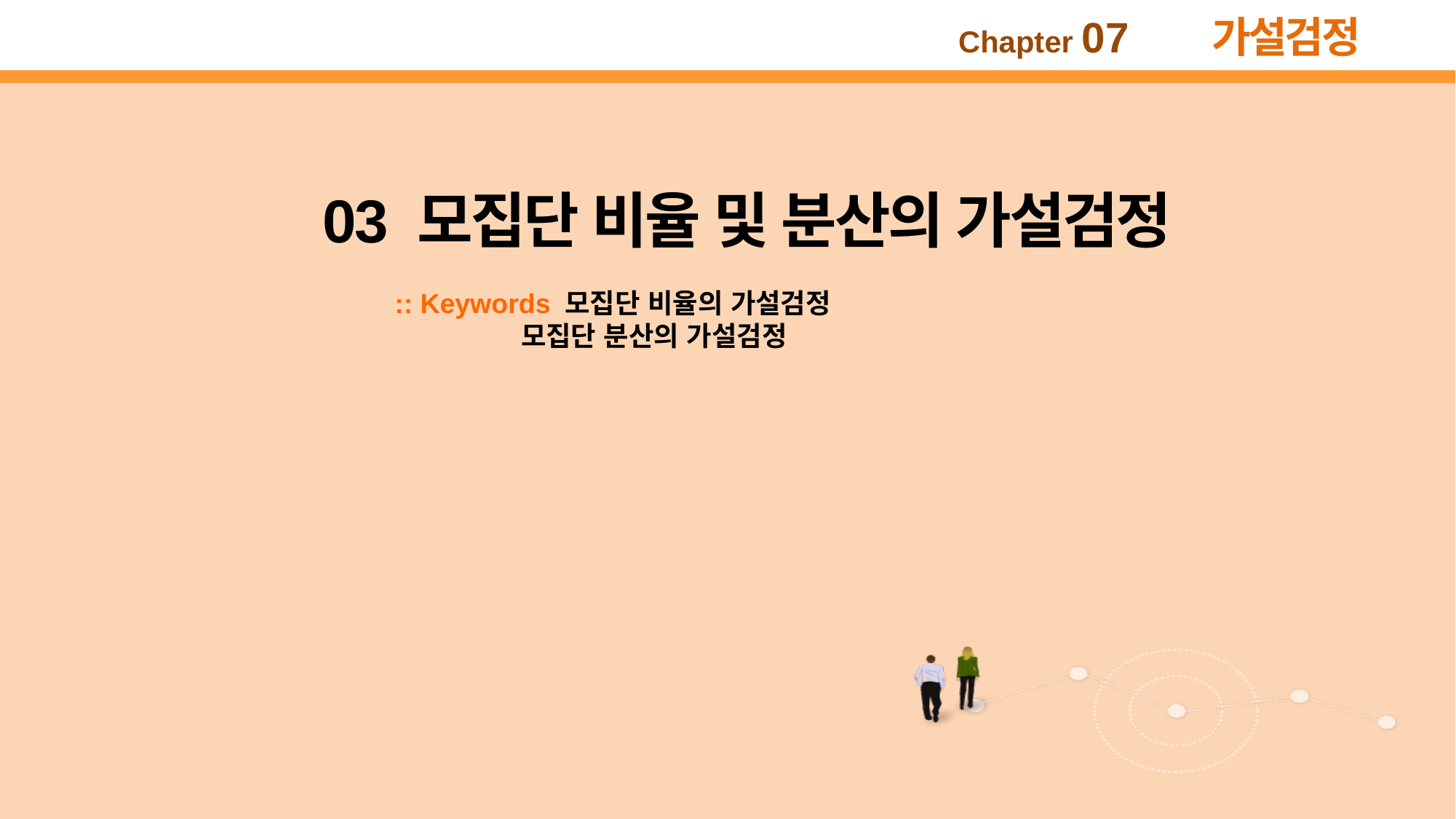

03 모집단 비율 및 분산의 가설검정
:: Keywords 모집단 비율의 가설검정
                 모집단 분산의 가설검정